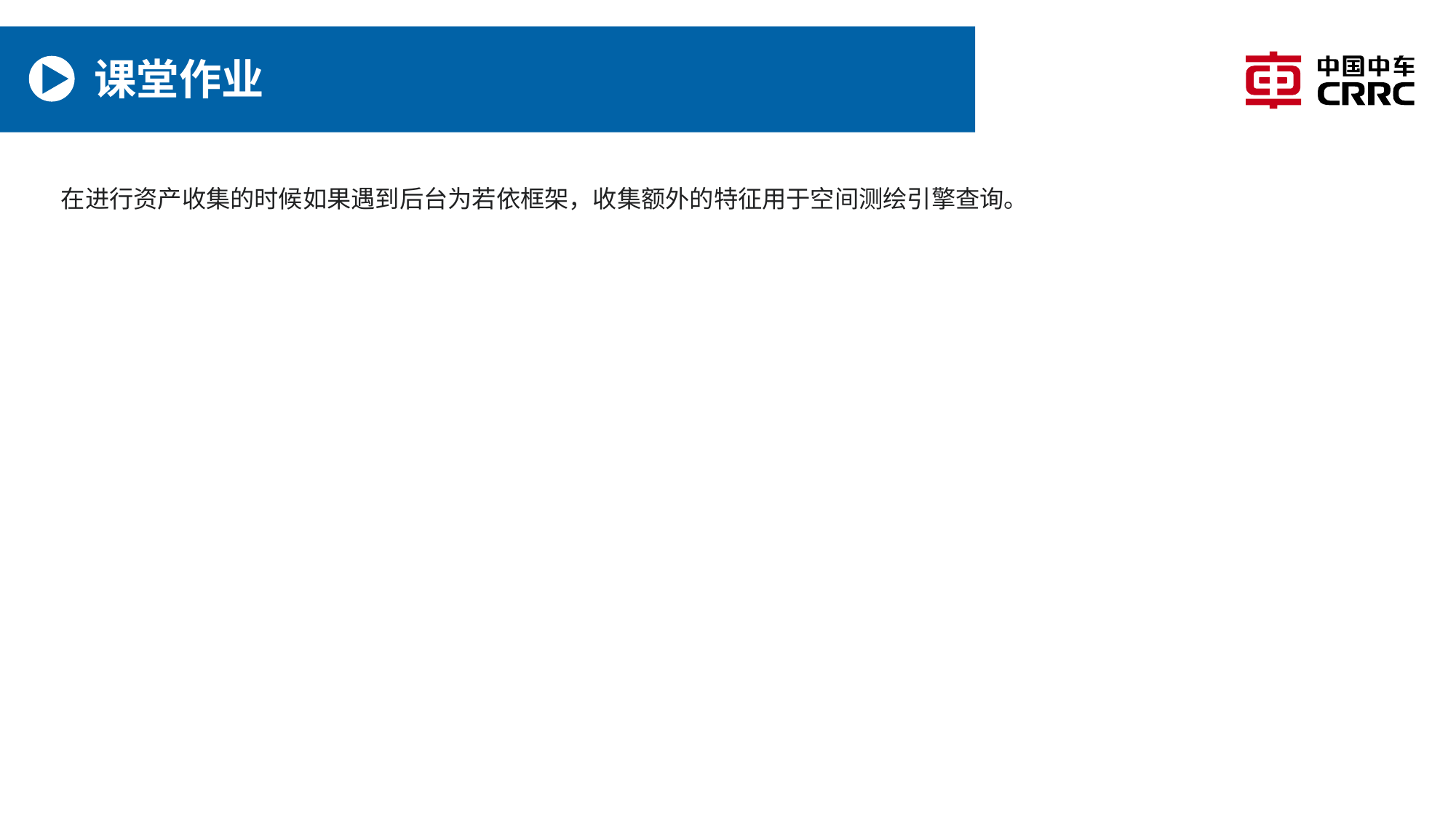

# 课堂作业
在进行资产收集的时候如果遇到后台为若依框架，收集额外的特征用于空间测绘引擎查询。
7